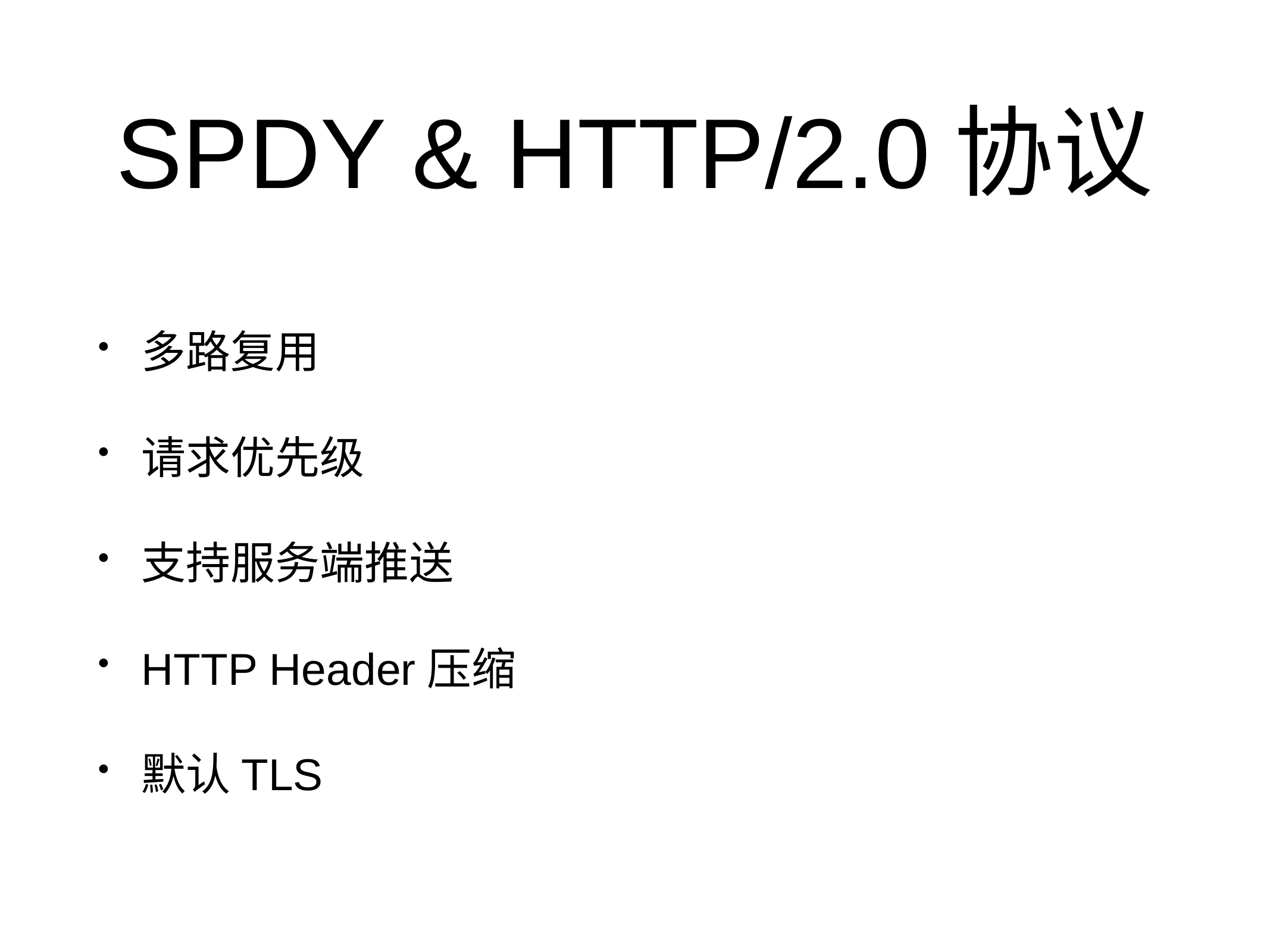

# SPDY & HTTP/2.0协议
多路复用
请求优先级
支持服务端推送
HTTP Header压缩
默认TLS